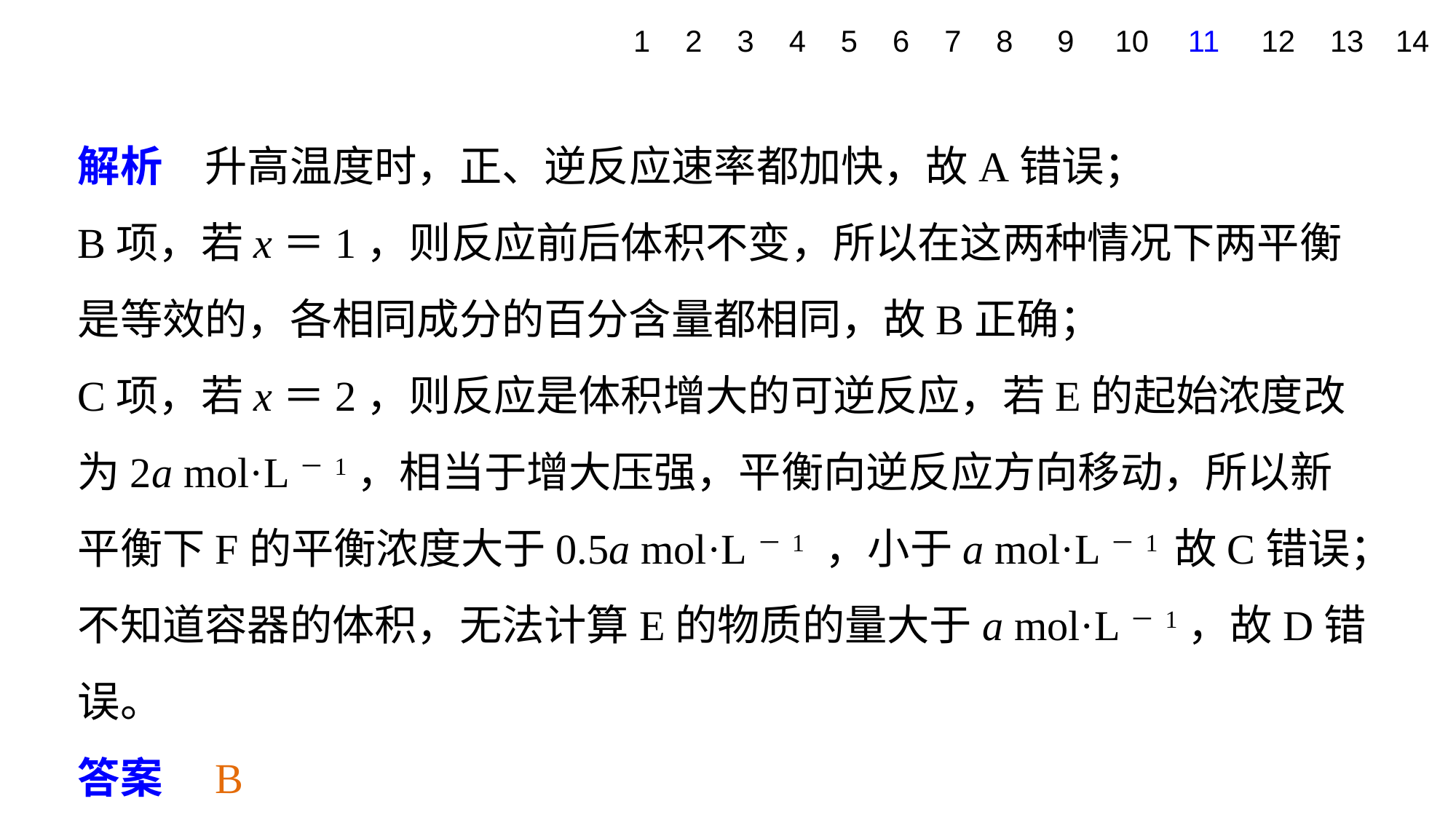

1
2
3
4
5
6
7
8
9
10
11
12
13
14
解析　升高温度时，正、逆反应速率都加快，故A错误；
B项，若x＝1，则反应前后体积不变，所以在这两种情况下两平衡是等效的，各相同成分的百分含量都相同，故B正确；
C项，若x＝2，则反应是体积增大的可逆反应，若E的起始浓度改为2a mol·L－1，相当于增大压强，平衡向逆反应方向移动，所以新平衡下F的平衡浓度大于0.5a mol·L－1 ，小于a mol·L－1 故C错误；
不知道容器的体积，无法计算E的物质的量大于a mol·L－1，故D错误。
答案　B